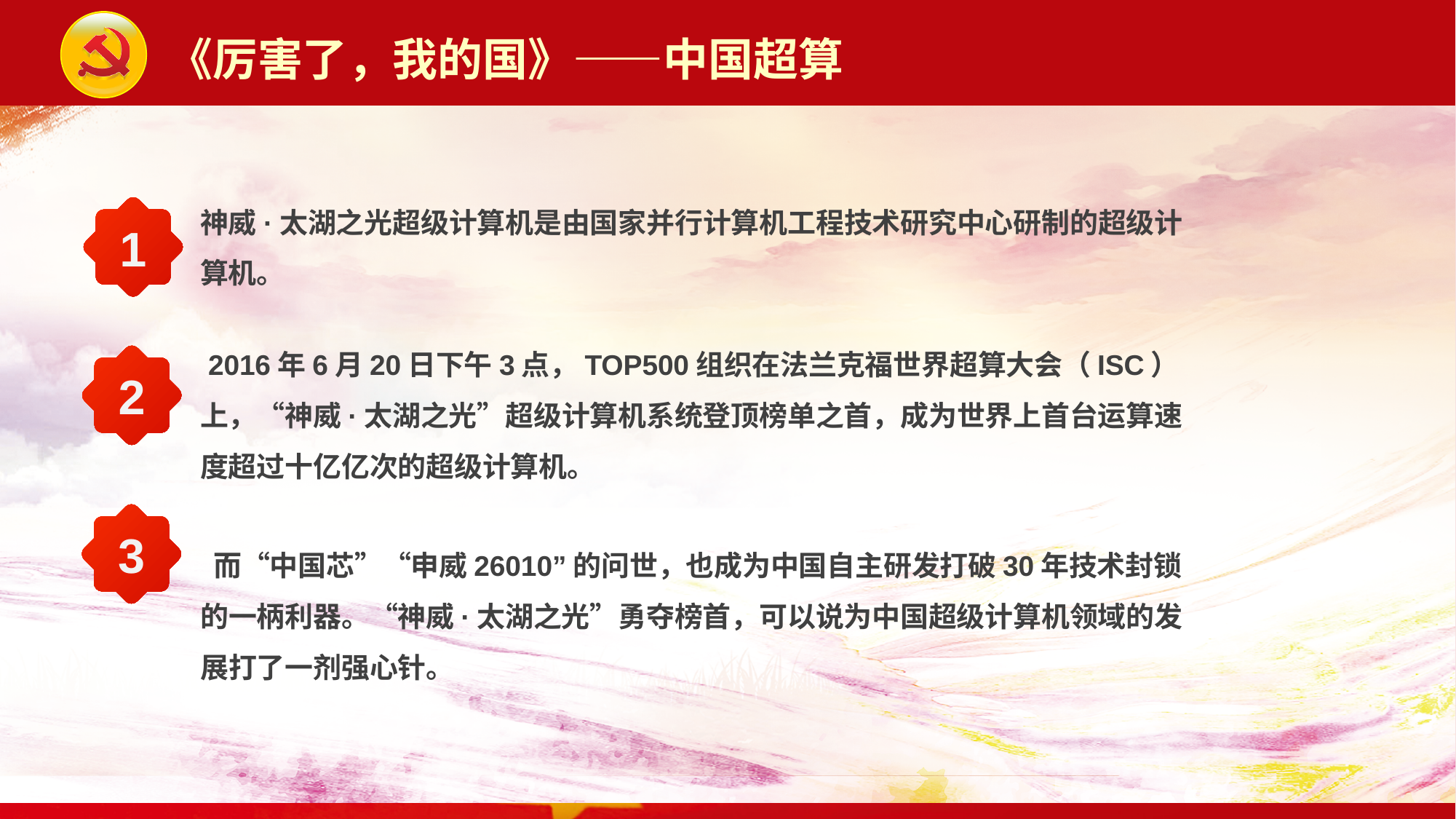

《厉害了，我的国》——中国超算
神威·太湖之光超级计算机是由国家并行计算机工程技术研究中心研制的超级计算机。

1
 2016年6月20日下午3点，TOP500组织在法兰克福世界超算大会（ISC）上，“神威·太湖之光”超级计算机系统登顶榜单之首，成为世界上首台运算速度超过十亿亿次的超级计算机。

2

3
 而“中国芯”“申威26010”的问世，也成为中国自主研发打破30年技术封锁的一柄利器。“神威·太湖之光”勇夺榜首，可以说为中国超级计算机领域的发展打了一剂强心针。